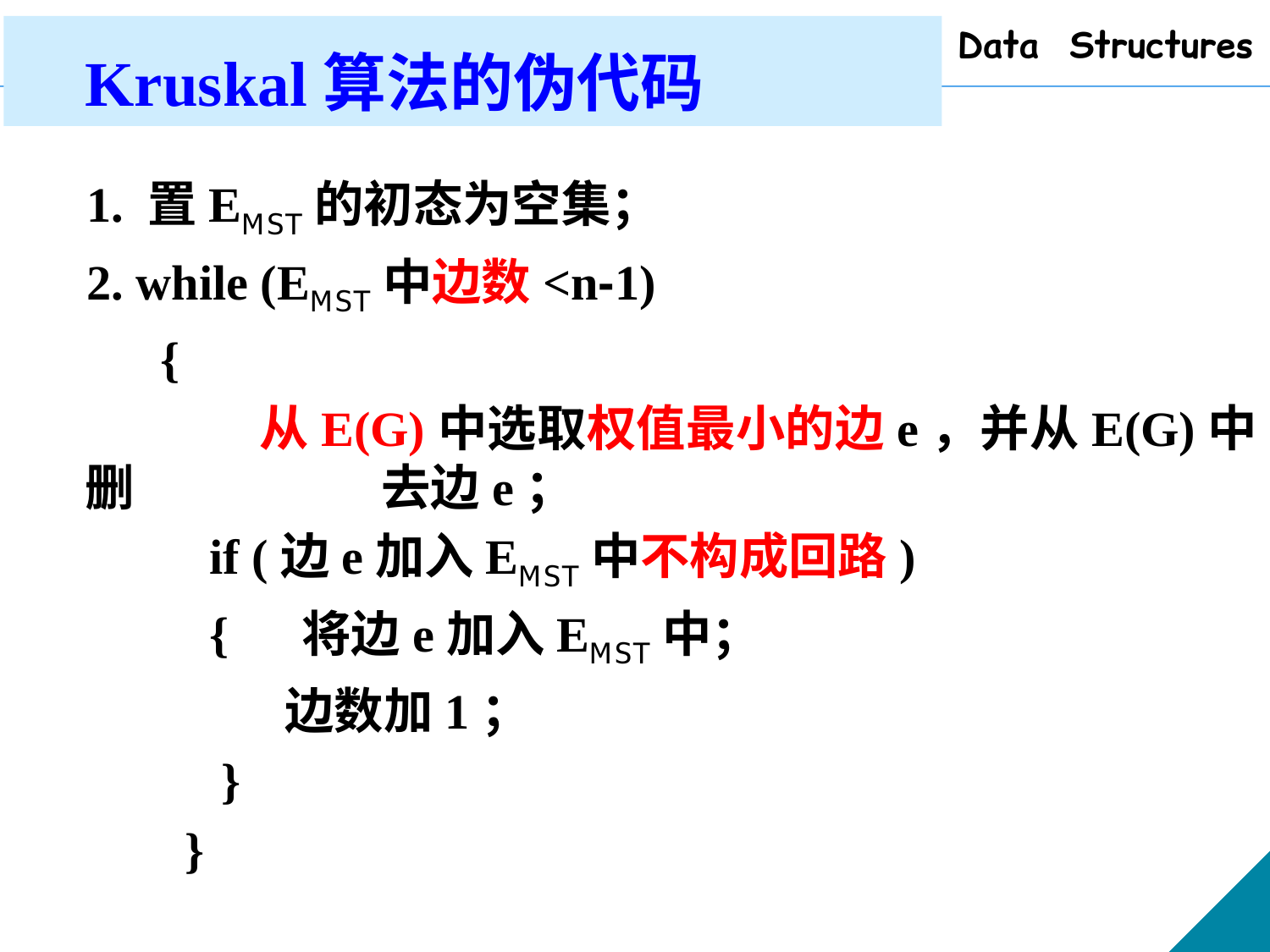

Kruskal算法的伪代码

    1. 置EMST的初态为空集；
    2. while (EMST中边数<n-1)
          {
		   从E(G)中选取权值最小的边e，并从E(G)中删                      去边e；
              if (边e加入EMST中不构成回路)
              {     将边e加入EMST中；
                     边数加1；
               }
            }